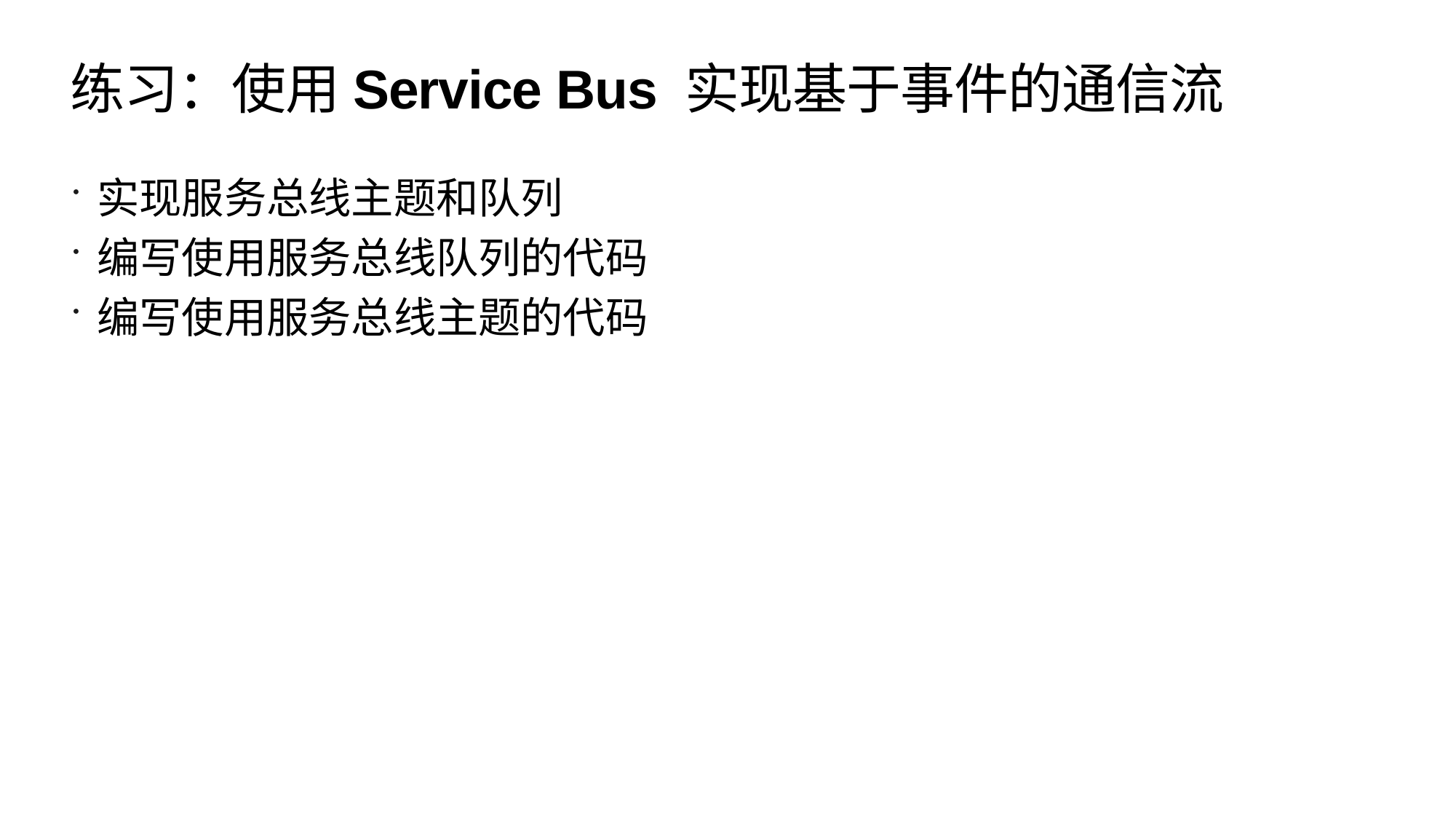

# 练习：使用Service Bus 实现基于事件的通信流
实现服务总线主题和队列
编写使用服务总线队列的代码
编写使用服务总线主题的代码